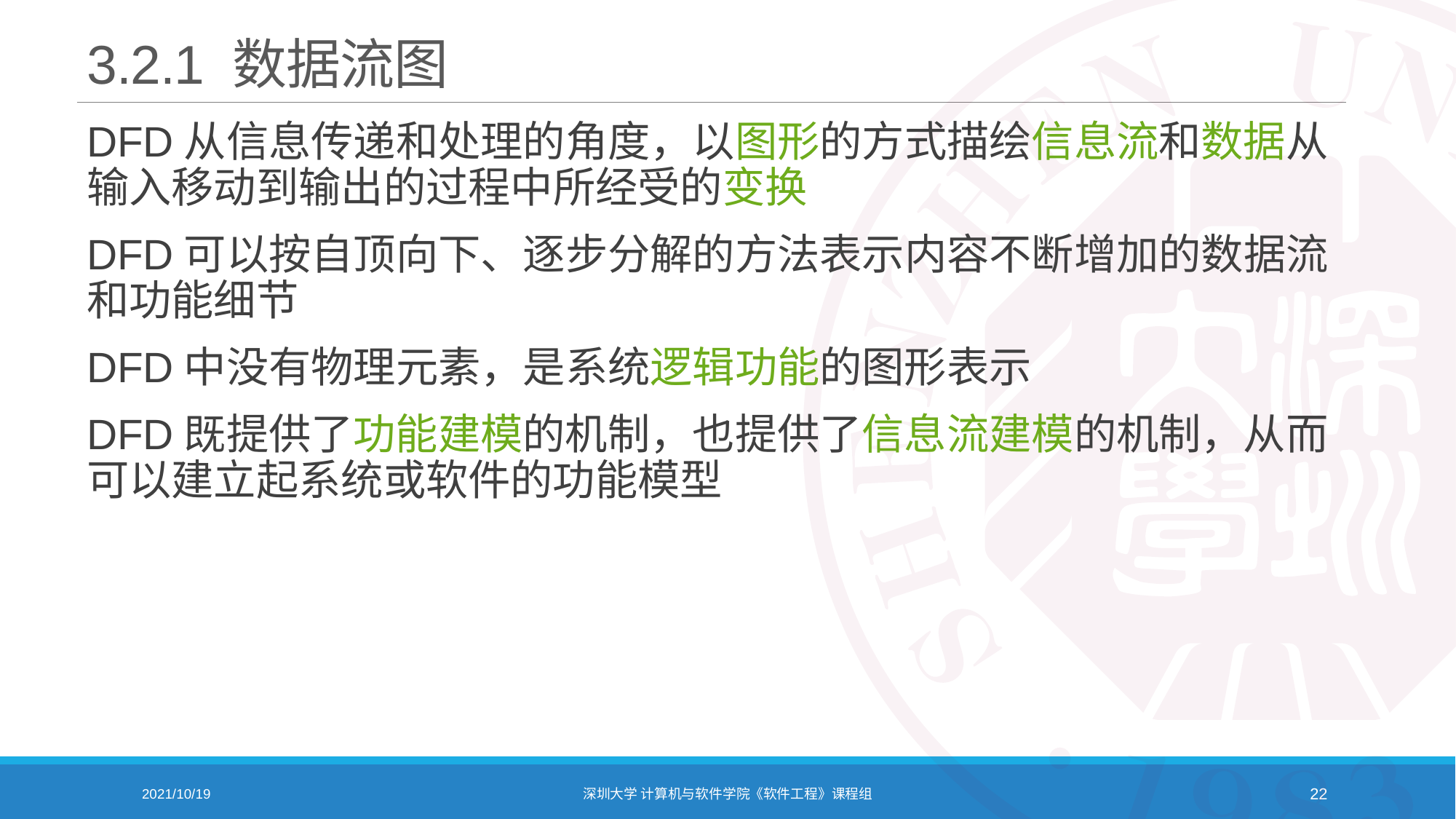

# 3.2.1 数据流图
DFD从信息传递和处理的角度，以图形的方式描绘信息流和数据从输入移动到输出的过程中所经受的变换
DFD可以按自顶向下、逐步分解的方法表示内容不断增加的数据流和功能细节
DFD中没有物理元素，是系统逻辑功能的图形表示
DFD既提供了功能建模的机制，也提供了信息流建模的机制，从而可以建立起系统或软件的功能模型

2021/10/19
深圳大学 计算机与软件学院《软件工程》课程组
22